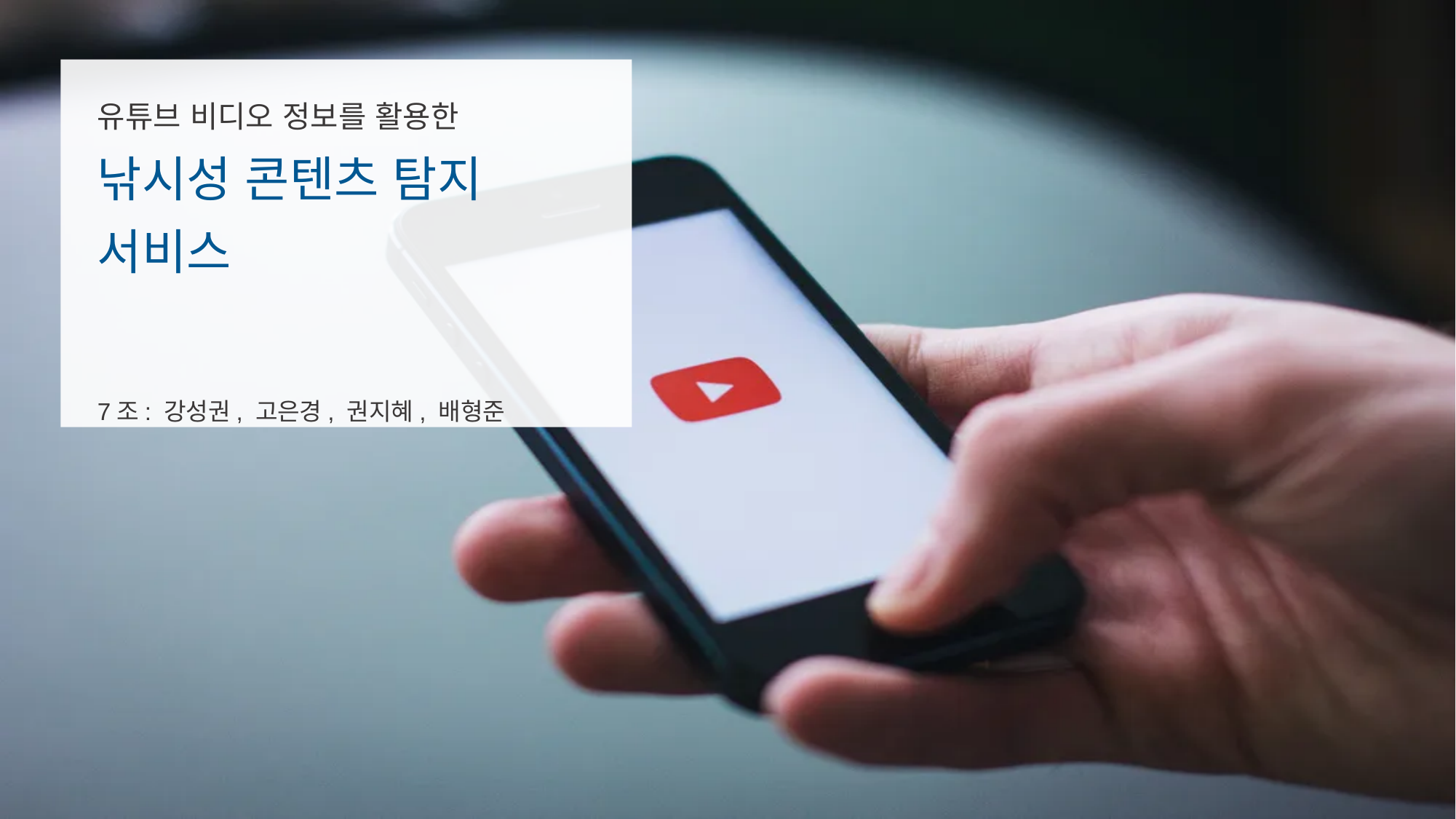

# 유튜브 비디오 정보를 활용한 낚시성 콘텐츠 탐지 서비스 7조: 강성권, 고은경, 권지혜, 배형준